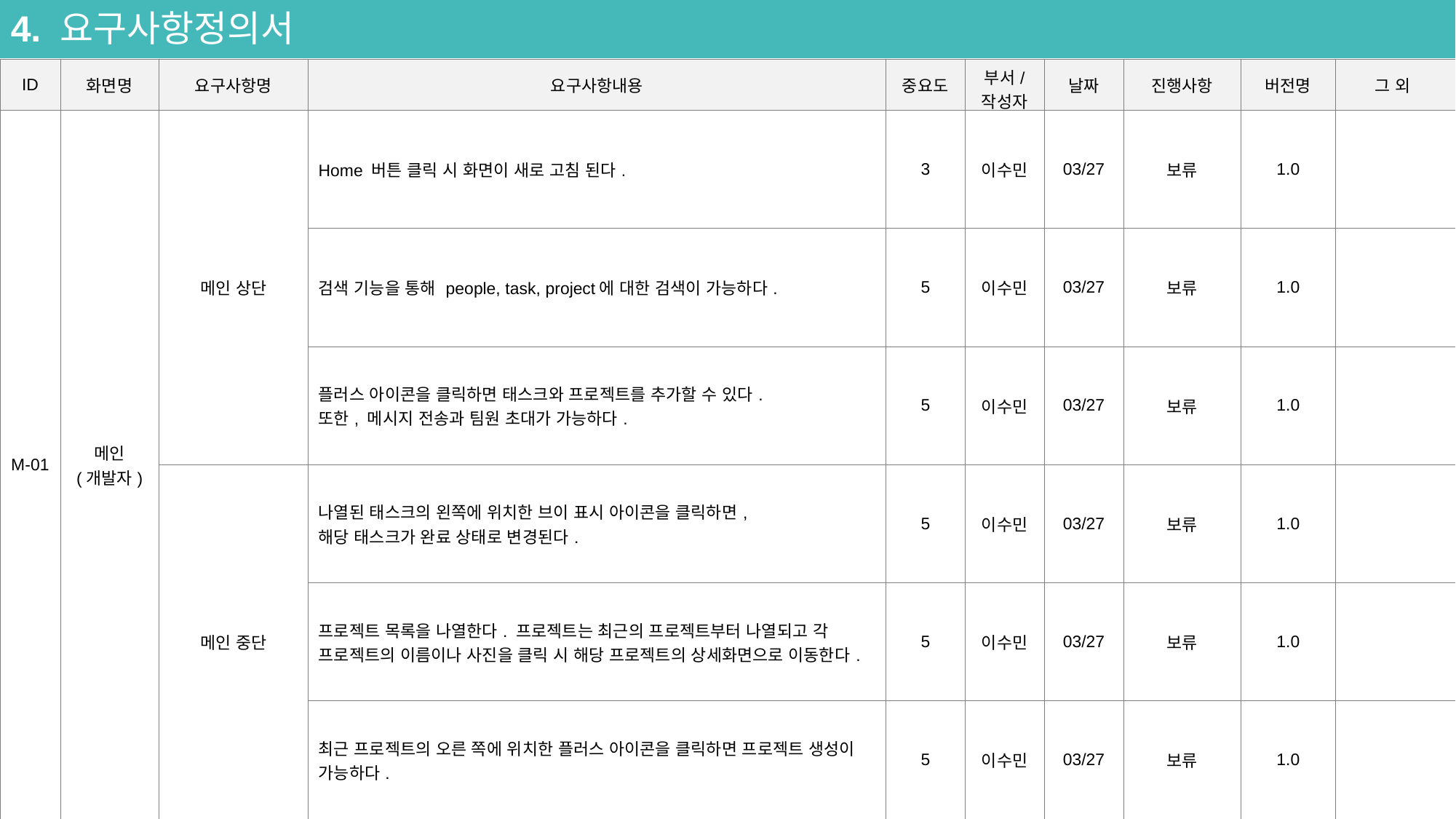

4. 요구사항정의서

| ID | 화면명 | 요구사항명 | 요구사항내용 | 중요도 | 부서/ 작성자 | 날짜 | 진행사항 | 버전명 | 그 외 |
| --- | --- | --- | --- | --- | --- | --- | --- | --- | --- |
| M-01 | 메인 (개발자) | 메인 상단 | Home 버튼 클릭 시 화면이 새로 고침 된다. | 3 | 이수민 | 03/27 | 보류 | 1.0 |  |
| TL-01 | 태스크 리스트 |  | 검색 기능을 통해 people, task, project에 대한 검색이 가능하다. | 5 | 이수민 | 03/27 | 보류 | 1.0 |  |
|  |  |  | 플러스 아이콘을 클릭하면 태스크와 프로젝트를 추가할 수 있다. 또한, 메시지 전송과 팀원 초대가 가능하다. | 5 | 이수민 | 03/27 | 보류 | 1.0 |  |
|  |  | 메인 중단 | 나열된 태스크의 왼쪽에 위치한 브이 표시 아이콘을 클릭하면, 해당 태스크가 완료 상태로 변경된다. | 5 | 이수민 | 03/27 | 보류 | 1.0 |  |
|  |  |  | 프로젝트 목록을 나열한다. 프로젝트는 최근의 프로젝트부터 나열되고 각 프로젝트의 이름이나 사진을 클릭 시 해당 프로젝트의 상세화면으로 이동한다. | 5 | 이수민 | 03/27 | 보류 | 1.0 |  |
|  |  |  | 최근 프로젝트의 오른 쪽에 위치한 플러스 아이콘을 클릭하면 프로젝트 생성이 가능하다. | 5 | 이수민 | 03/27 | 보류 | 1.0 |  |